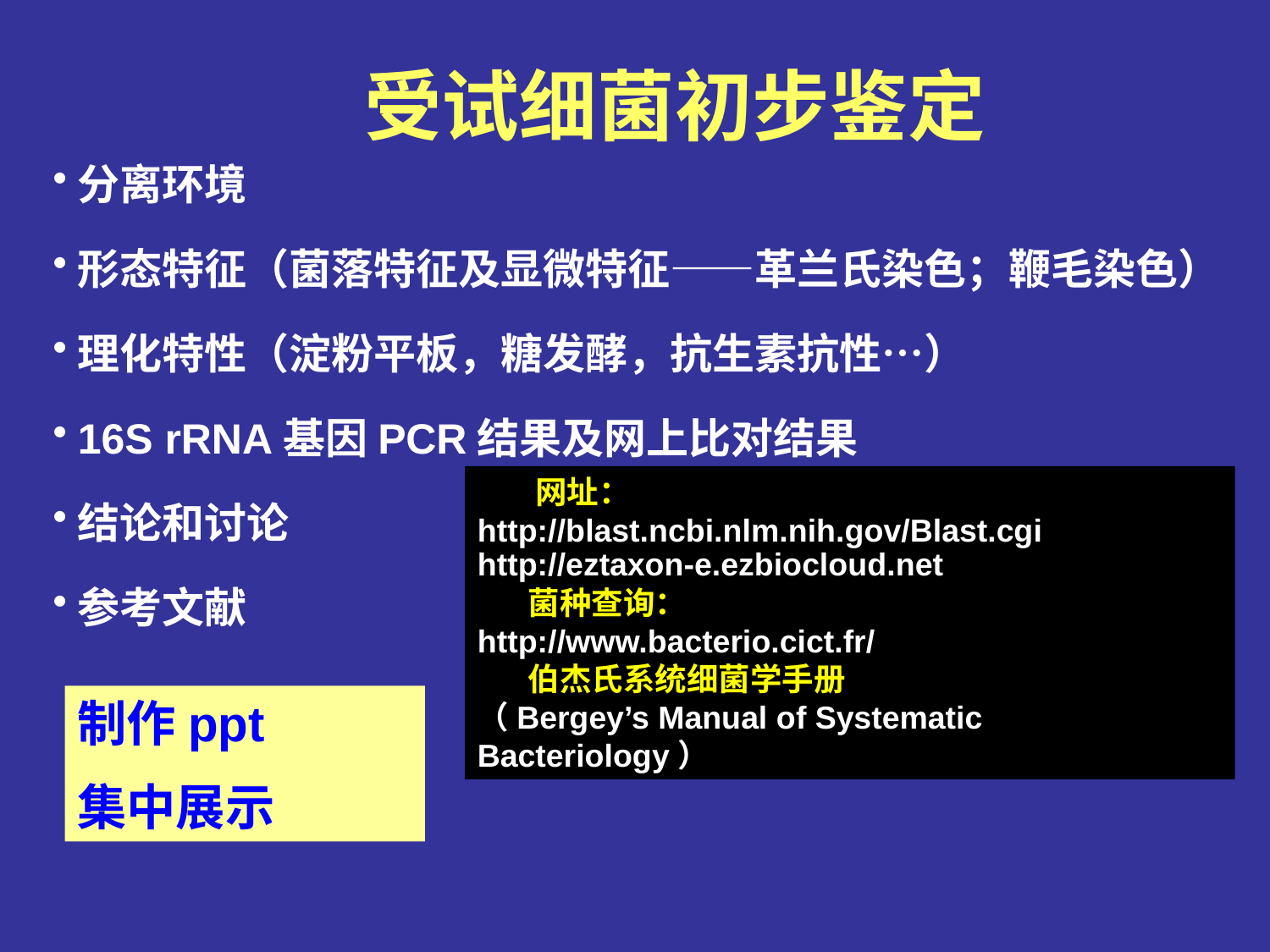

# 受试细菌初步鉴定
分离环境
形态特征（菌落特征及显微特征——革兰氏染色；鞭毛染色）
理化特性（淀粉平板，糖发酵，抗生素抗性…）
16S rRNA基因PCR结果及网上比对结果
结论和讨论
参考文献
       网址：
http://blast.ncbi.nlm.nih.gov/Blast.cgi
http://eztaxon-e.ezbiocloud.net
      菌种查询：
http://www.bacterio.cict.fr/
      伯杰氏系统细菌学手册
（Bergey’s Manual of Systematic Bacteriology）
制作ppt
集中展示